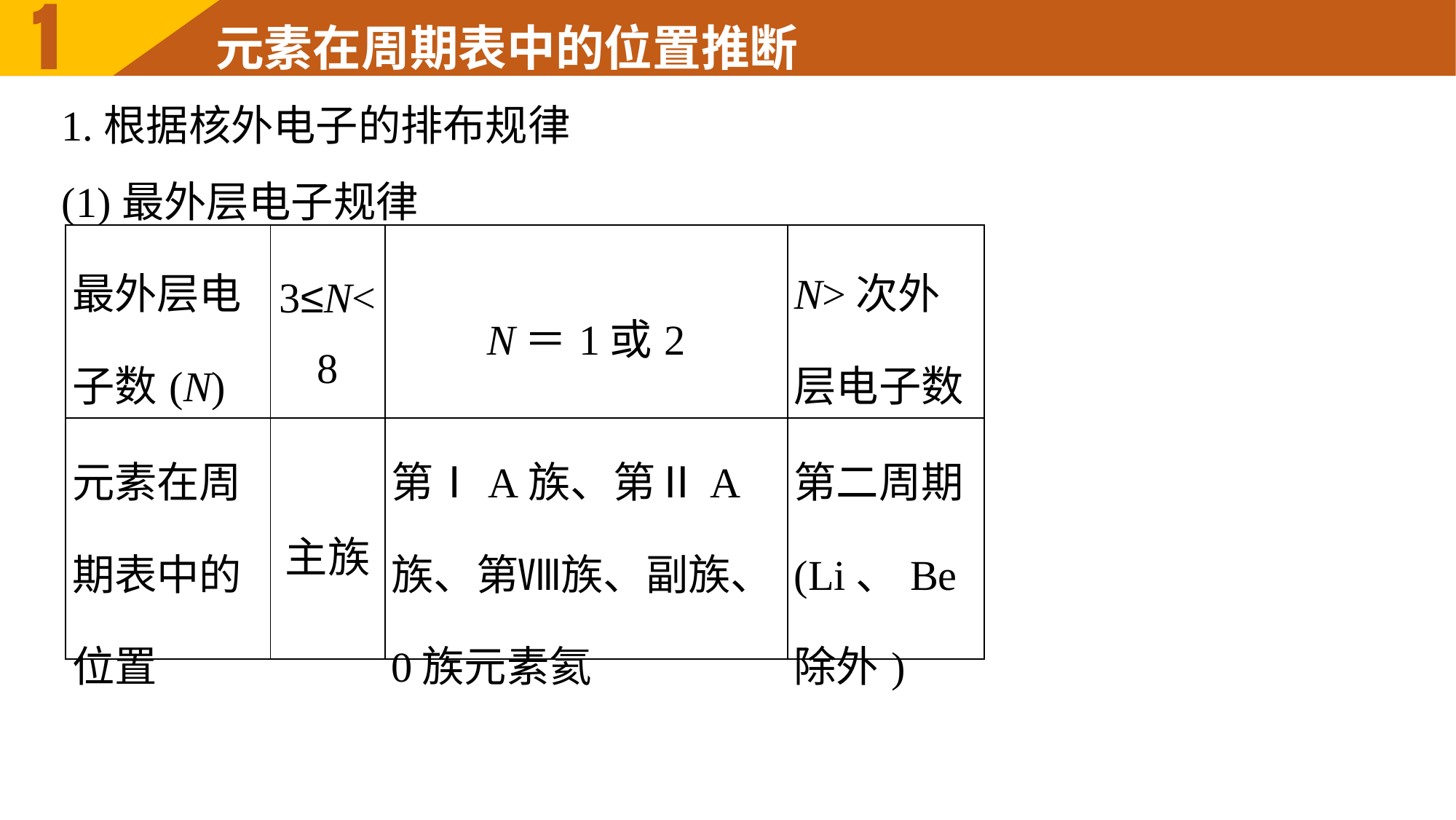

1
元素在周期表中的位置推断

1.根据核外电子的排布规律
(1)最外层电子规律
| 最外层电子数(N) | 3≤N<8 | N＝1或2 | N>次外层电子数 |
| --- | --- | --- | --- |
| 元素在周期表中的位置 | 主族 | 第ⅠA族、第ⅡA族、第Ⅷ族、副族、0族元素氦 | 第二周期(Li、Be除外) |